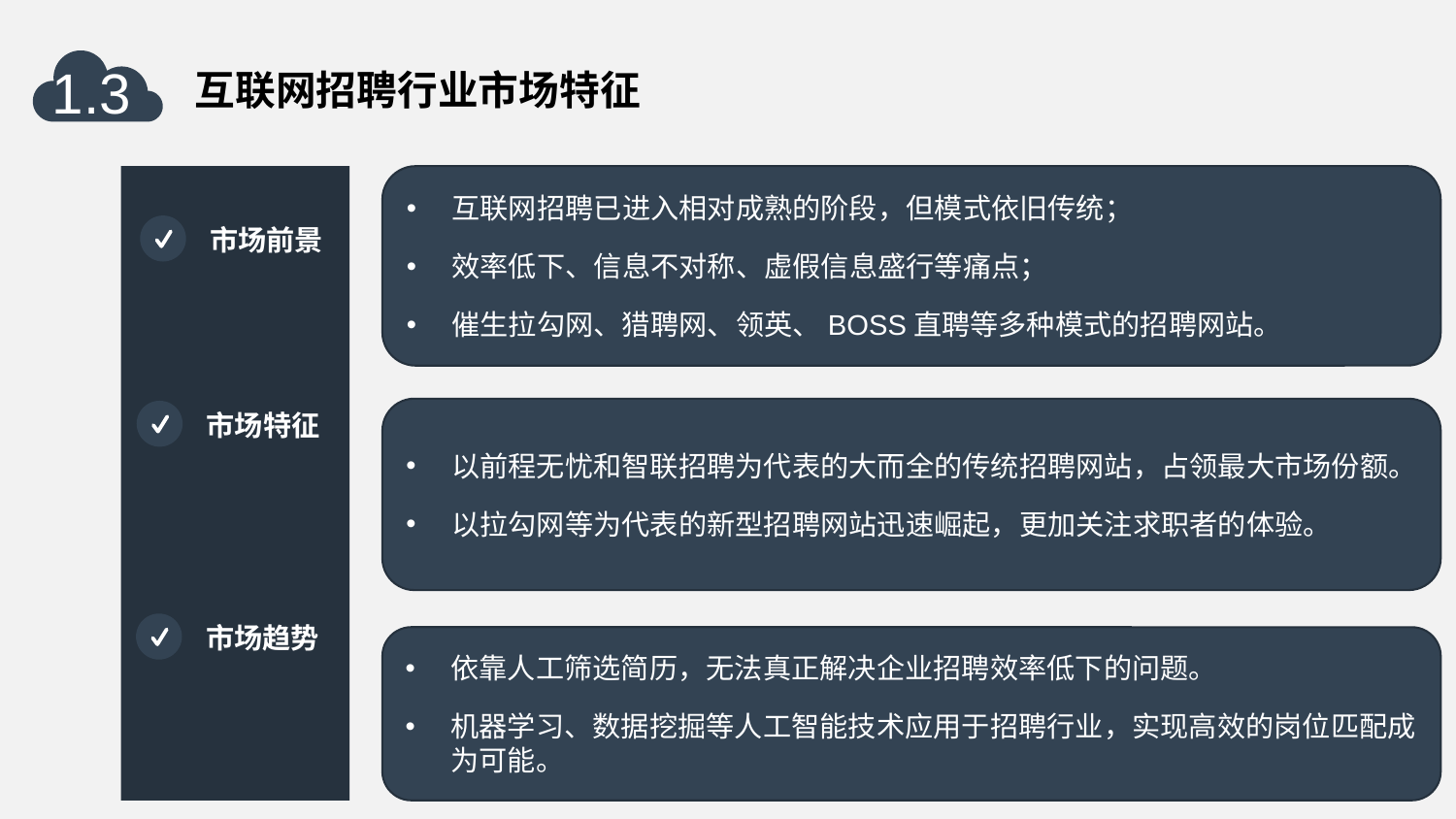

1.3

互联网招聘行业市场特征

互联网招聘已进入相对成熟的阶段，但模式依旧传统；
效率低下、信息不对称、虚假信息盛行等痛点；
催生拉勾网、猎聘网、领英、BOSS直聘等多种模式的招聘网站。

市场前景
以前程无忧和智联招聘为代表的大而全的传统招聘网站，占领最大市场份额。
以拉勾网等为代表的新型招聘网站迅速崛起，更加关注求职者的体验。

市场特征

市场趋势
依靠人工筛选简历，无法真正解决企业招聘效率低下的问题。
机器学习、数据挖掘等人工智能技术应用于招聘行业，实现高效的岗位匹配成为可能。